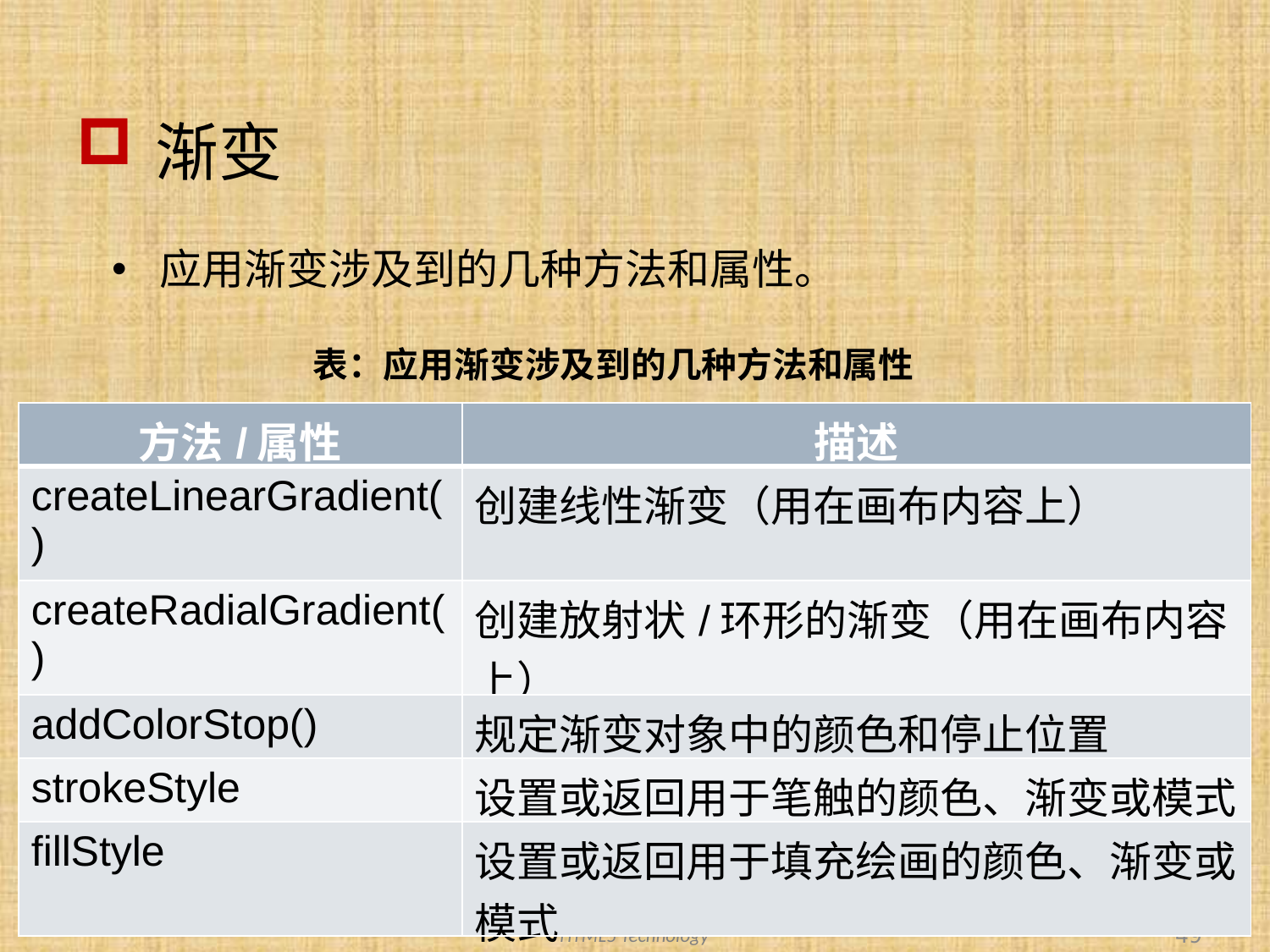

# 渐变
应用渐变涉及到的几种方法和属性。
表：应用渐变涉及到的几种方法和属性
| 方法/属性 | 描述 |
| --- | --- |
| createLinearGradient() | 创建线性渐变（用在画布内容上） |
| createRadialGradient() | 创建放射状/环形的渐变（用在画布内容上） |
| addColorStop() | 规定渐变对象中的颜色和停止位置 |
| strokeStyle | 设置或返回用于笔触的颜色、渐变或模式 |
| fillStyle | 设置或返回用于填充绘画的颜色、渐变或模式 |
49
HTML5 Technology